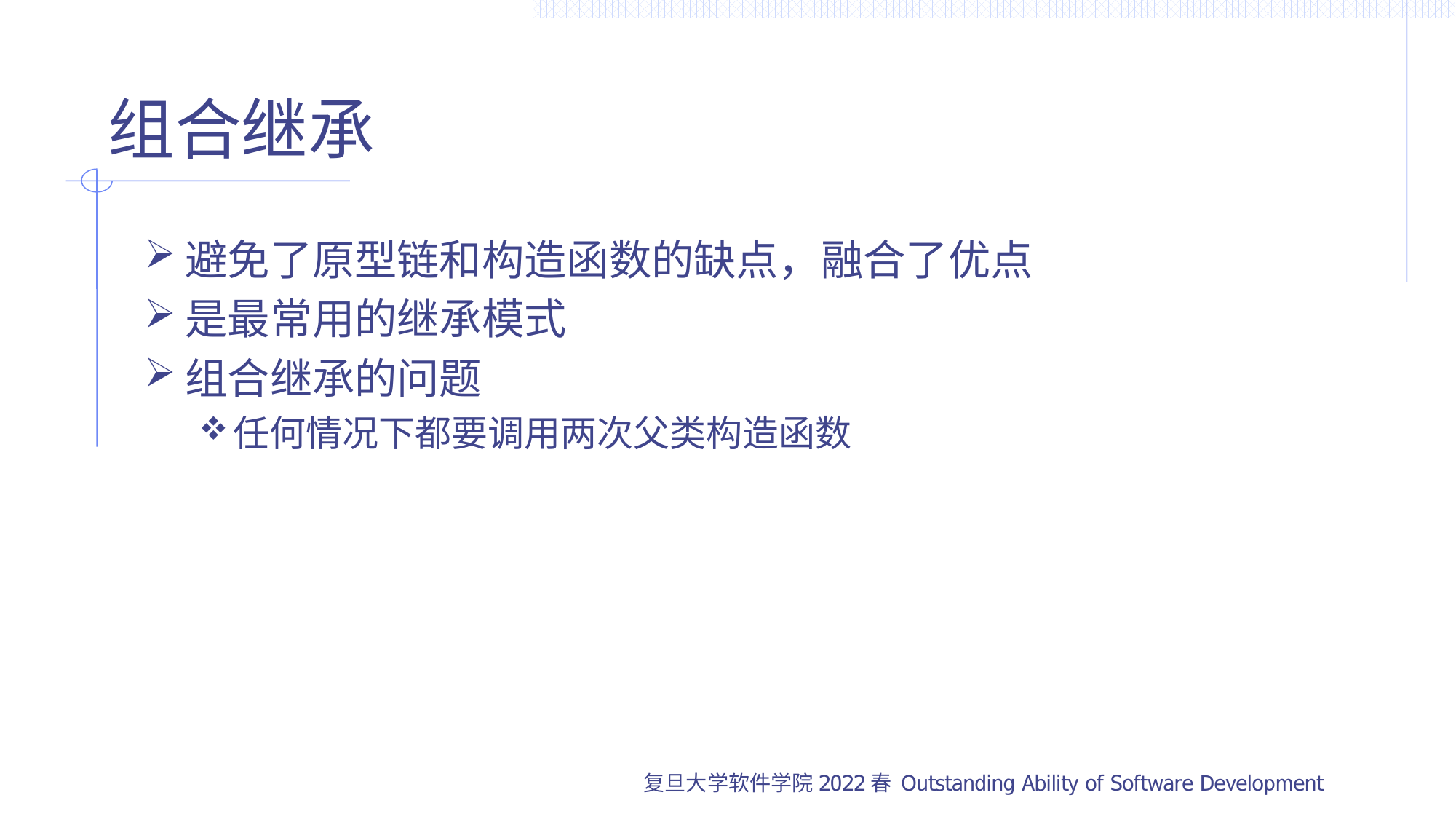

# 组合继承
避免了原型链和构造函数的缺点，融合了优点
是最常用的继承模式
组合继承的问题
任何情况下都要调用两次父类构造函数